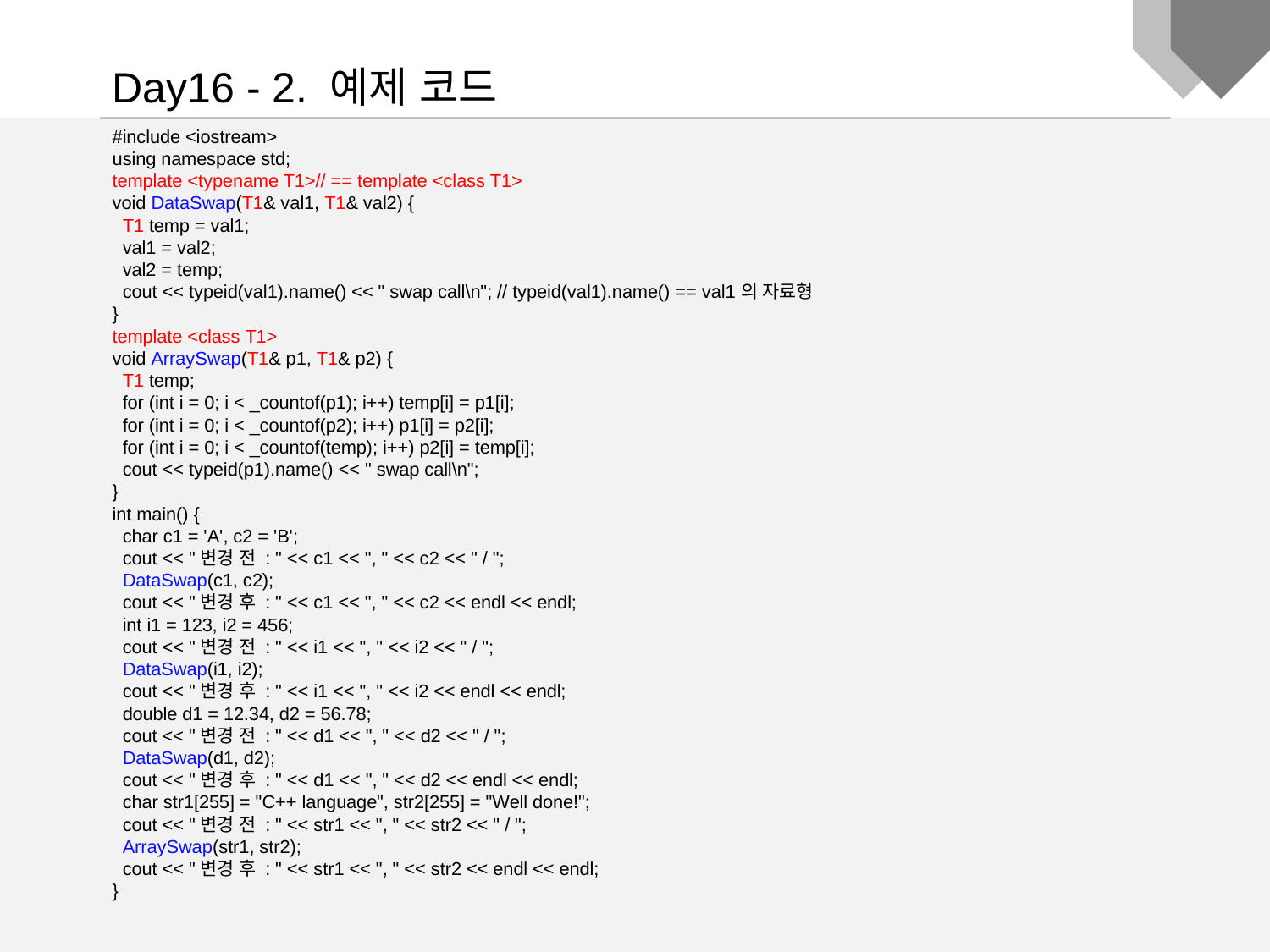

Day16 - 2. 예제 코드
#include <iostream>
using namespace std;
template <typename T1>// == template <class T1>
void DataSwap(T1& val1, T1& val2) {
  T1 temp = val1;
  val1 = val2;
  val2 = temp;
  cout << typeid(val1).name() << " swap call\n"; // typeid(val1).name() == val1의 자료형
}
template <class T1>
void ArraySwap(T1& p1, T1& p2) {
  T1 temp;
  for (int i = 0; i < _countof(p1); i++) temp[i] = p1[i];
  for (int i = 0; i < _countof(p2); i++) p1[i] = p2[i];
  for (int i = 0; i < _countof(temp); i++) p2[i] = temp[i];
  cout << typeid(p1).name() << " swap call\n";
}
int main() {
  char c1 = 'A', c2 = 'B';
  cout << "변경 전 : " << c1 << ", " << c2 << " / ";
  DataSwap(c1, c2);
  cout << "변경 후 : " << c1 << ", " << c2 << endl << endl;
  int i1 = 123, i2 = 456;
  cout << "변경 전 : " << i1 << ", " << i2 << " / ";
  DataSwap(i1, i2);
  cout << "변경 후 : " << i1 << ", " << i2 << endl << endl;
  double d1 = 12.34, d2 = 56.78;
  cout << "변경 전 : " << d1 << ", " << d2 << " / ";
  DataSwap(d1, d2);
  cout << "변경 후 : " << d1 << ", " << d2 << endl << endl;
  char str1[255] = "C++ language", str2[255] = "Well done!";
  cout << "변경 전 : " << str1 << ", " << str2 << " / ";
  ArraySwap(str1, str2);
  cout << "변경 후 : " << str1 << ", " << str2 << endl << endl;
}